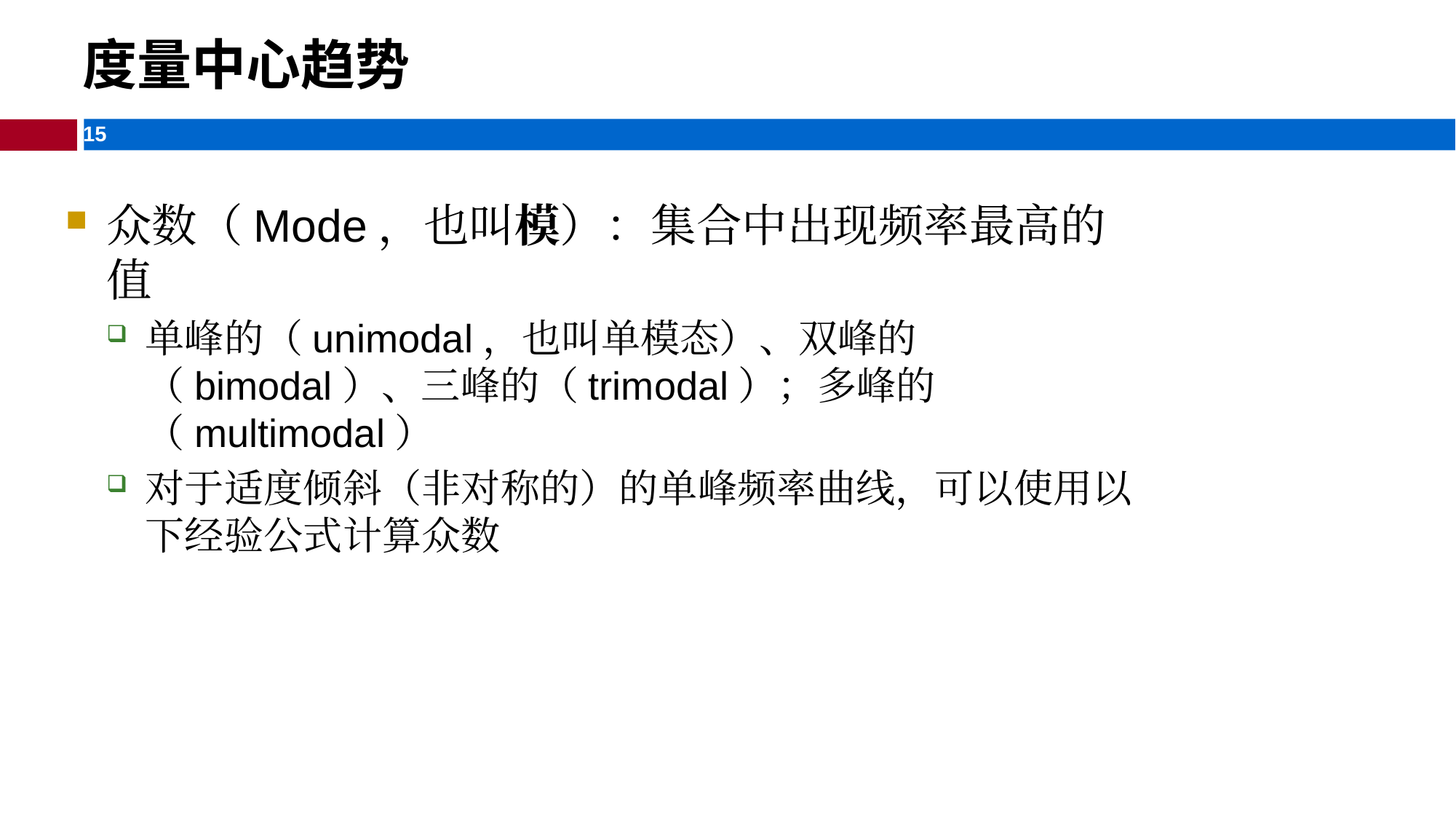

度量中心趋势
众数（Mode，也叫模）：集合中出现频率最高的值
单峰的（unimodal，也叫单模态）、双峰的（bimodal）、三峰的（trimodal）；多峰的（multimodal）
对于适度倾斜（非对称的）的单峰频率曲线，可以使用以下经验公式计算众数